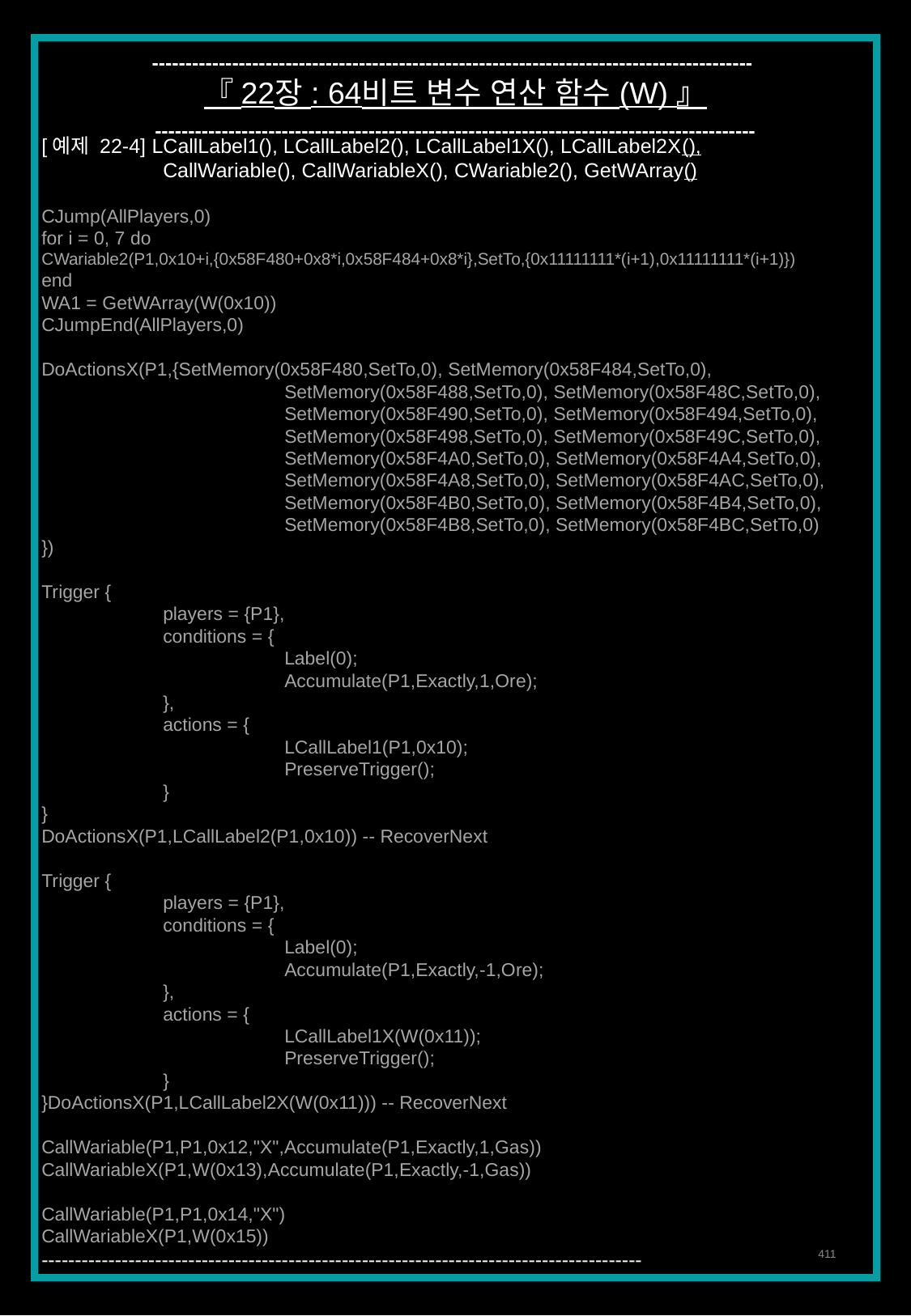

------------------------------------------------------------------------------------------
『 22장 : 64비트 변수 연산 함수 (W) 』
------------------------------------------------------------------------------------------
[예제 22-4] LCallLabel1(), LCallLabel2(), LCallLabel1X(), LCallLabel2X(),
	CallWariable(), CallWariableX(), CWariable2(), GetWArray()

CJump(AllPlayers,0)
for i = 0, 7 do
CWariable2(P1,0x10+i,{0x58F480+0x8*i,0x58F484+0x8*i},SetTo,{0x11111111*(i+1),0x11111111*(i+1)})
end
WA1 = GetWArray(W(0x10))
CJumpEnd(AllPlayers,0)

DoActionsX(P1,{SetMemory(0x58F480,SetTo,0), SetMemory(0x58F484,SetTo,0),
		SetMemory(0x58F488,SetTo,0), SetMemory(0x58F48C,SetTo,0),
		SetMemory(0x58F490,SetTo,0), SetMemory(0x58F494,SetTo,0),
		SetMemory(0x58F498,SetTo,0), SetMemory(0x58F49C,SetTo,0),
		SetMemory(0x58F4A0,SetTo,0), SetMemory(0x58F4A4,SetTo,0),
		SetMemory(0x58F4A8,SetTo,0), SetMemory(0x58F4AC,SetTo,0),
		SetMemory(0x58F4B0,SetTo,0), SetMemory(0x58F4B4,SetTo,0),
		SetMemory(0x58F4B8,SetTo,0), SetMemory(0x58F4BC,SetTo,0)
})

Trigger {
	players = {P1},
	conditions = {
		Label(0);
		Accumulate(P1,Exactly,1,Ore);
	},
	actions = {
		LCallLabel1(P1,0x10);
		PreserveTrigger();
	}
}
DoActionsX(P1,LCallLabel2(P1,0x10)) -- RecoverNext

Trigger {
	players = {P1},
	conditions = {
		Label(0);
		Accumulate(P1,Exactly,-1,Ore);
	},
	actions = {
		LCallLabel1X(W(0x11));
		PreserveTrigger();
	}
}DoActionsX(P1,LCallLabel2X(W(0x11))) -- RecoverNext

CallWariable(P1,P1,0x12,"X",Accumulate(P1,Exactly,1,Gas))
CallWariableX(P1,W(0x13),Accumulate(P1,Exactly,-1,Gas))

CallWariable(P1,P1,0x14,"X")
CallWariableX(P1,W(0x15))
------------------------------------------------------------------------------------------
411